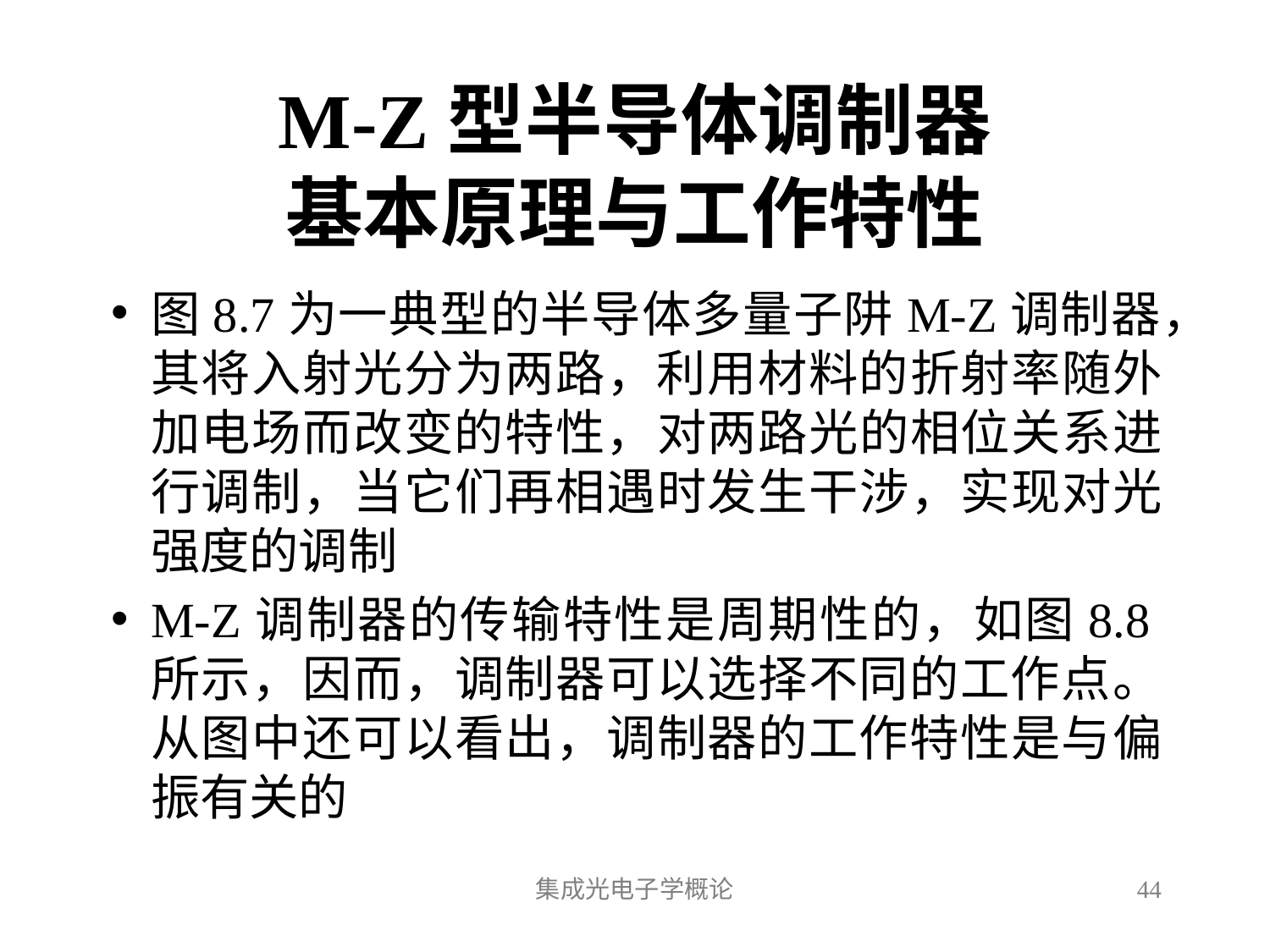

# M-Z型半导体调制器 基本原理与工作特性
图8.7为一典型的半导体多量子阱M-Z调制器，其将入射光分为两路，利用材料的折射率随外加电场而改变的特性，对两路光的相位关系进行调制，当它们再相遇时发生干涉，实现对光强度的调制
M-Z调制器的传输特性是周期性的，如图8.8所示，因而，调制器可以选择不同的工作点。从图中还可以看出，调制器的工作特性是与偏振有关的
集成光电子学概论
44